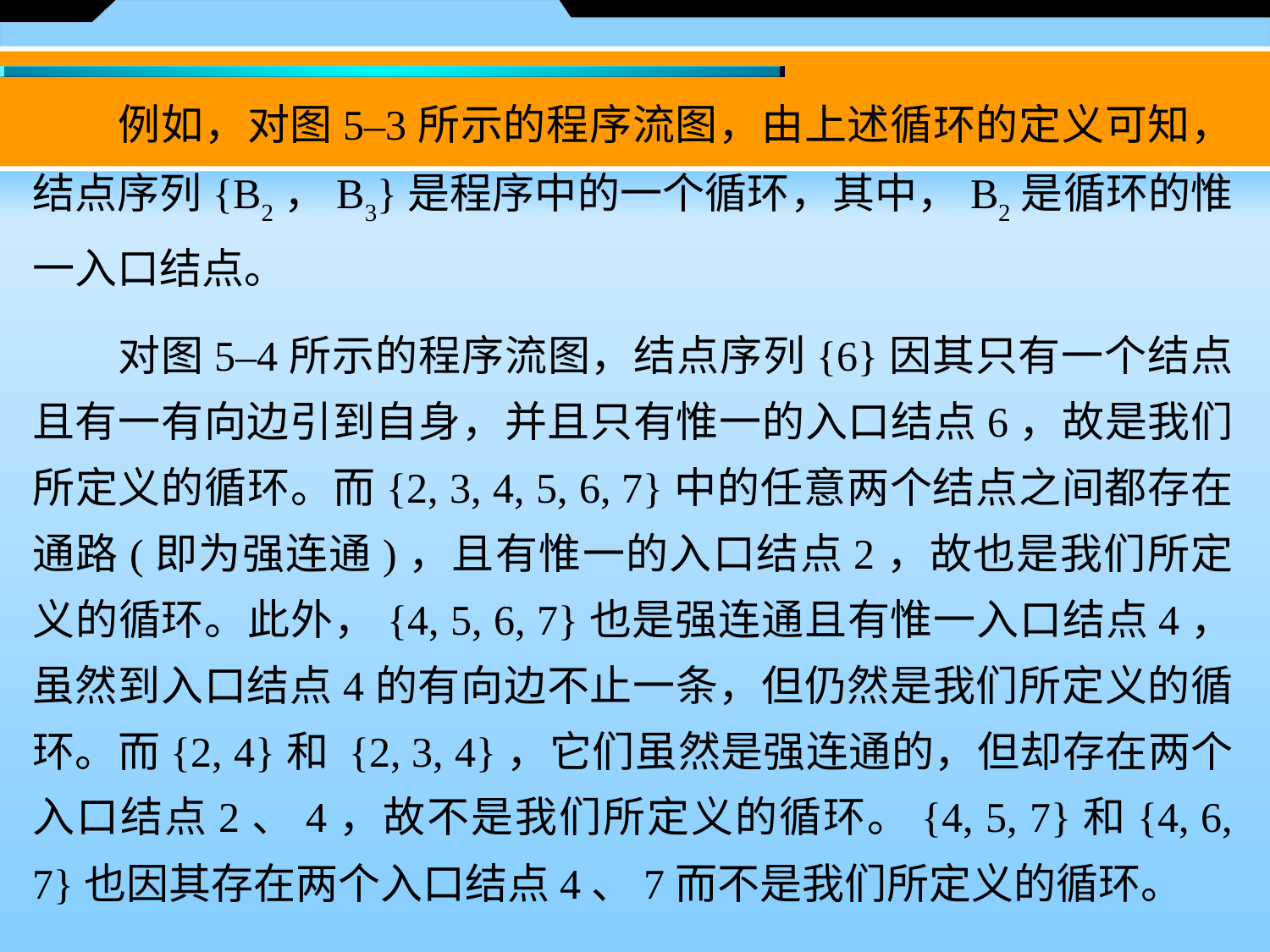

例如，对图5–3所示的程序流图，由上述循环的定义可知，结点序列{B2，B3}是程序中的一个循环，其中，B2是循环的惟一入口结点。
　　对图5–4所示的程序流图，结点序列{6}因其只有一个结点且有一有向边引到自身，并且只有惟一的入口结点6，故是我们所定义的循环。而{2, 3, 4, 5, 6, 7}中的任意两个结点之间都存在通路(即为强连通)，且有惟一的入口结点2，故也是我们所定义的循环。此外，{4, 5, 6, 7}也是强连通且有惟一入口结点4，虽然到入口结点4的有向边不止一条，但仍然是我们所定义的循环。而{2, 4}和 {2, 3, 4}，它们虽然是强连通的，但却存在两个入口结点2、4，故不是我们所定义的循环。{4, 5, 7}和{4, 6, 7}也因其存在两个入口结点4、7而不是我们所定义的循环。